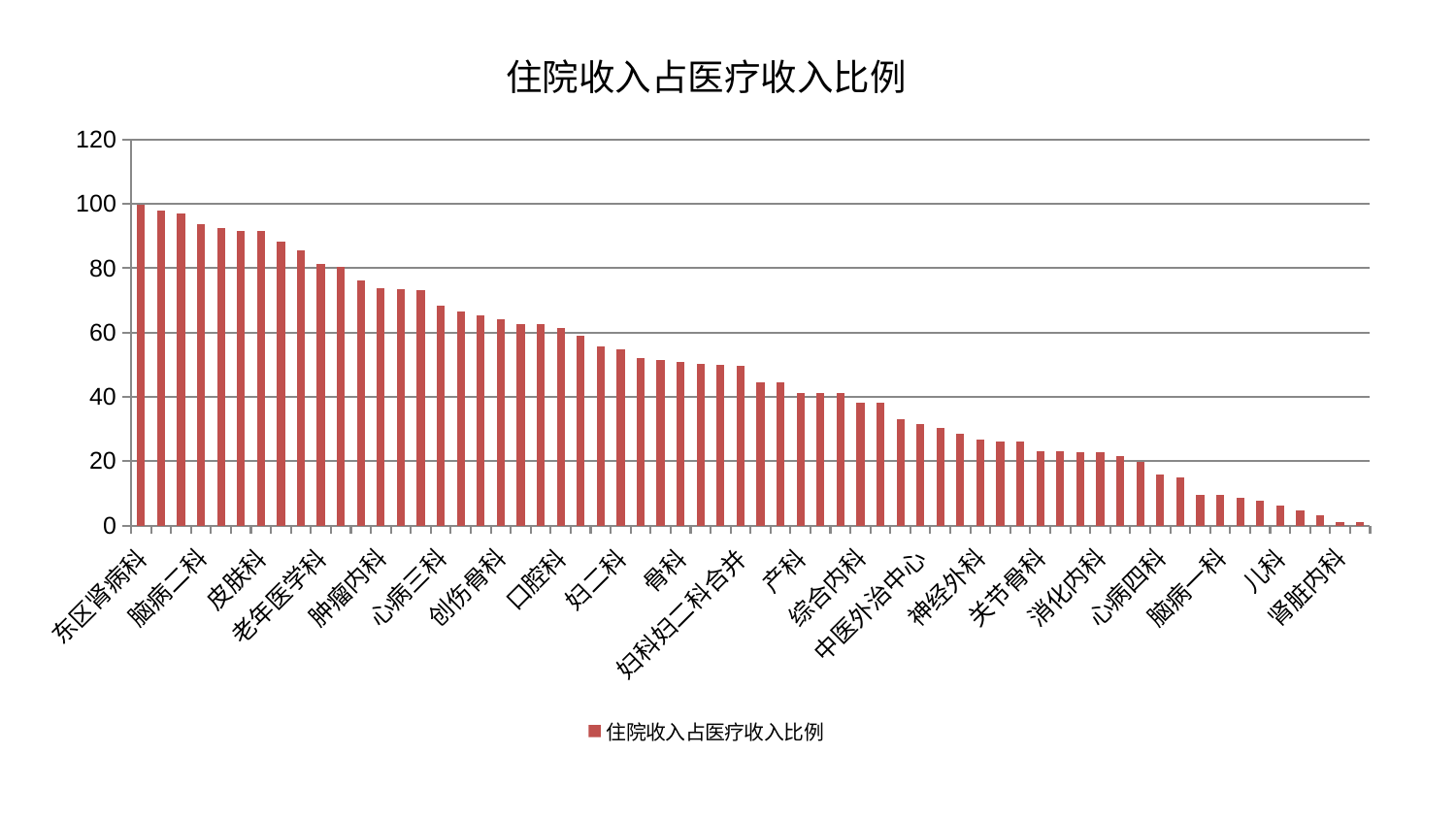

### Chart: 住院收入占医疗收入比例

| Category | 住院收入占医疗收入比例 |
|---|---|
| 东区肾病科 | 99.75974457432424 |
| 心病一科 | 98.04141720779975 |
| 小儿推拿科 | 97.04624224519911 |
| 脑病二科 | 93.64960053858213 |
| 周围血管科 | 92.45026447543188 |
| 心血管内科 | 91.63961813837682 |
| 皮肤科 | 91.60391974732953 |
| 风湿病科 | 88.38116613237847 |
| 脑病三科 | 85.54835413828827 |
| 老年医学科 | 81.40646298666748 |
| 微创骨科 | 80.46833260068351 |
| 针灸科 | 76.18419961598346 |
| 肿瘤内科 | 73.76734633579774 |
| 男科 | 73.384253007231 |
| 妇科 | 73.16920692286352 |
| 心病三科 | 68.33503513334259 |
| 康复科 | 66.56883054953397 |
| 呼吸内科 | 65.50244433203794 |
| 创伤骨科 | 64.16019485073288 |
| 胸外科 | 62.70178114872722 |
| 治未病中心 | 62.68686549867728 |
| 口腔科 | 61.42802522507029 |
| 身心医学科 | 59.098554972436816 |
| 普通外科 | 55.83056214283888 |
| 妇二科 | 54.77566114749155 |
| 肝病科 | 52.143030243579666 |
| 重症医学科 | 51.480108171592406 |
| 骨科 | 50.809363402020445 |
| 肛肠科 | 50.18631289142523 |
| 血液科 | 49.897260386979035 |
| 妇科妇二科合并 | 49.73187541170068 |
| 内分泌科 | 44.617771066812416 |
| 心病二科 | 44.38230305476114 |
| 产科 | 41.26147871108523 |
| 脾胃科消化科合并 | 41.201868378561414 |
| 泌尿外科 | 41.139046769317964 |
| 综合内科 | 38.24241411563416 |
| 脾胃病科 | 38.03670611257055 |
| 中医经典科 | 33.00342907854523 |
| 中医外治中心 | 31.46725246112403 |
| 推拿科 | 30.382238458785938 |
| 肝胆外科 | 28.63327174582466 |
| 神经外科 | 26.8047471828341 |
| 脊柱骨科 | 26.242014949119373 |
| 神经内科 | 26.24174458011932 |
| 关节骨科 | 23.093291128807756 |
| 乳腺甲状腺外科 | 22.938108302988745 |
| 耳鼻喉科 | 22.90214157219539 |
| 消化内科 | 22.809331070269188 |
| 西区重症医学科 | 21.64246859133827 |
| 运动损伤骨科 | 19.758745702672243 |
| 心病四科 | 15.881694329452035 |
| 美容皮肤科 | 14.812333229604558 |
| 医院 | 9.425739290524549 |
| 脑病一科 | 9.40326084086922 |
| 显微骨科 | 8.747066466556763 |
| 东区重症医学科 | 7.736195837211635 |
| 儿科 | 6.077533924201273 |
| 肾病科 | 4.821947548610495 |
| 小儿骨科 | 3.1522717122669075 |
| 肾脏内科 | 1.1621955876417234 |
| 眼科 | 0.9416317452580092 |
321